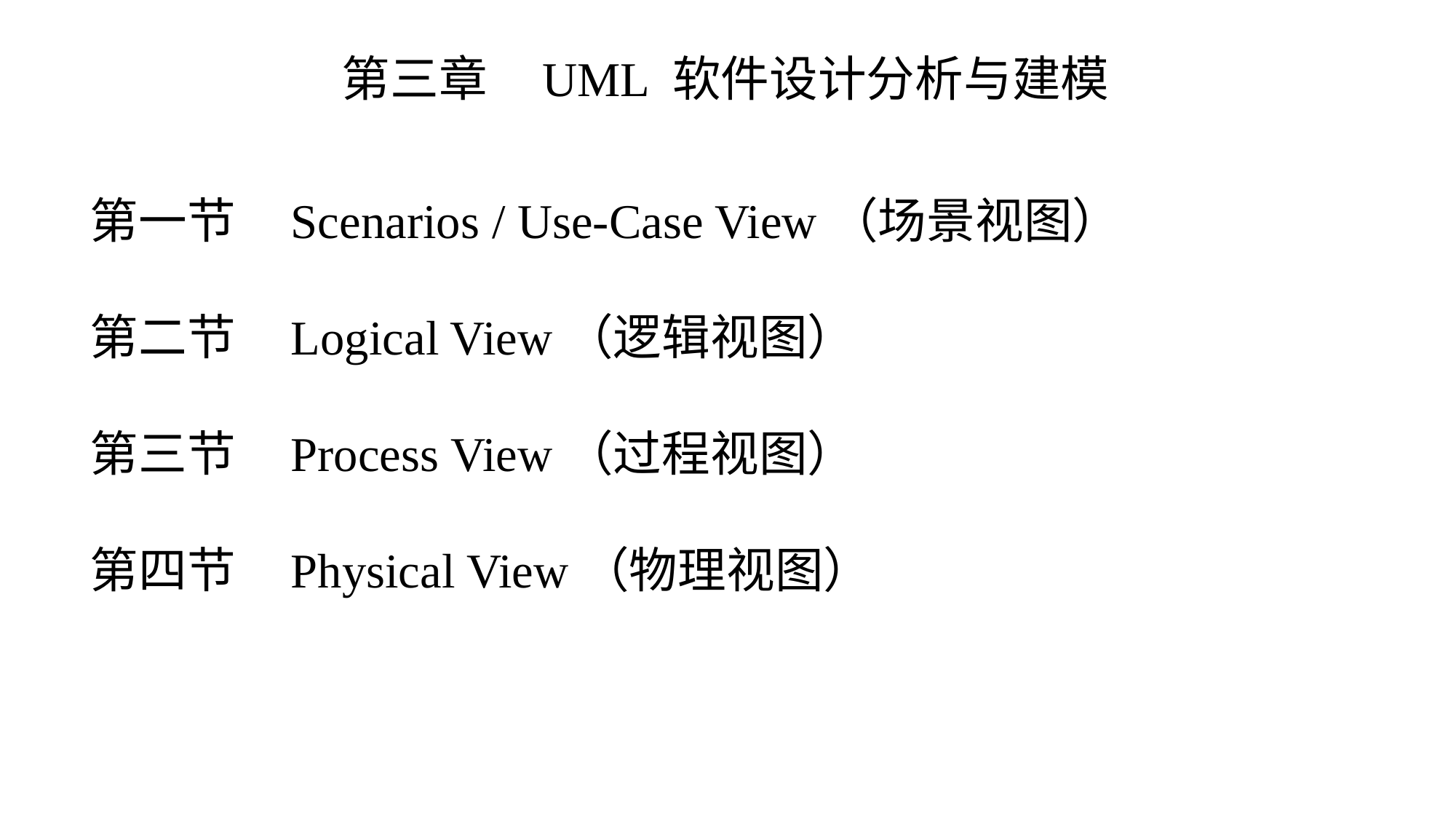

第三章    UML 软件设计分析与建模
第一节    Scenarios / Use-Case View（场景视图）

第二节    Logical View（逻辑视图）

第三节    Process View（过程视图）

第四节    Physical View（物理视图）